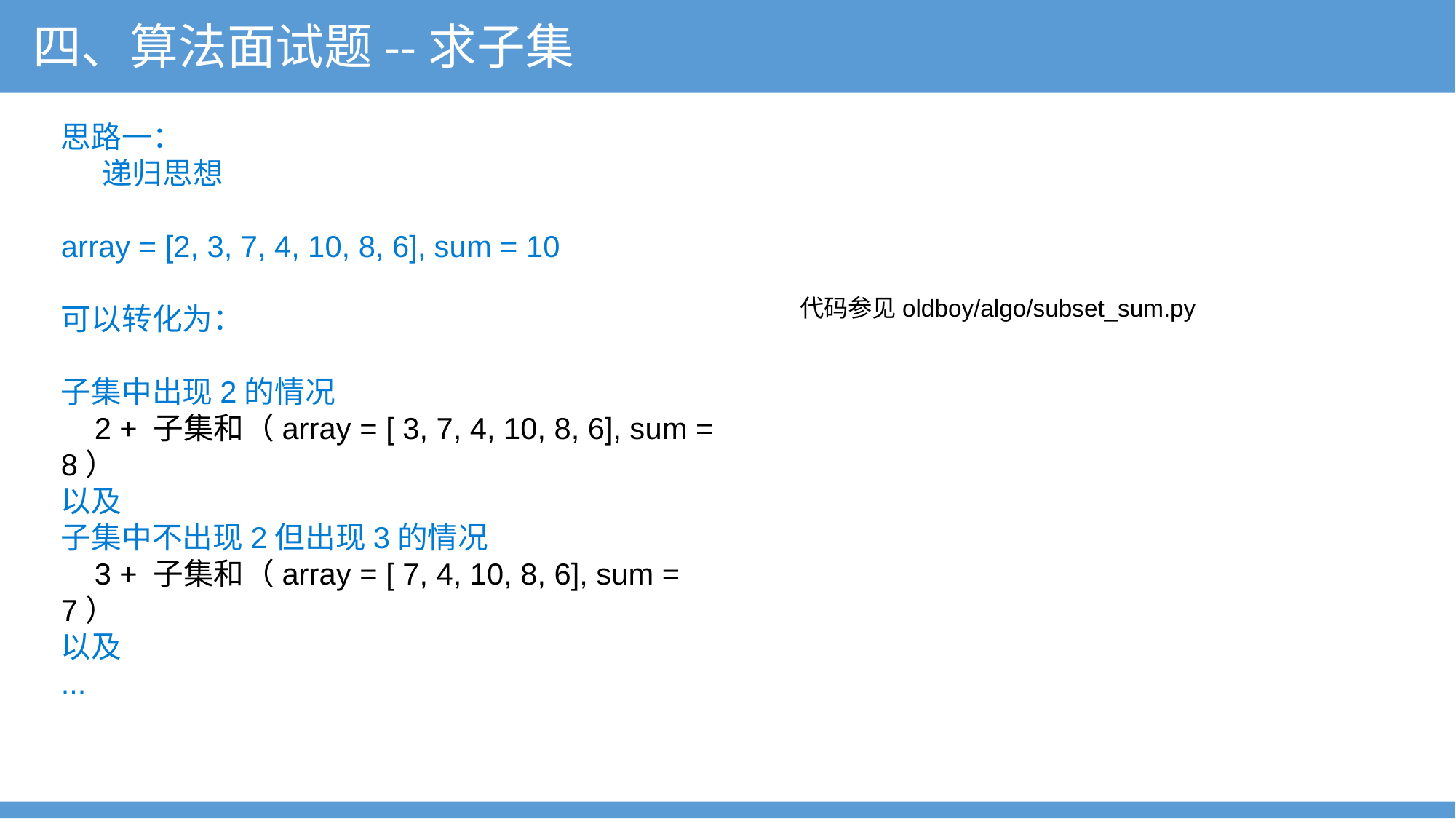

四、算法面试题--求子集

思路一：
     递归思想

array = [2, 3, 7, 4, 10, 8, 6], sum = 10

可以转化为：

子集中出现2的情况
    2 + 子集和（array = [ 3, 7, 4, 10, 8, 6], sum = 8）
以及
子集中不出现2但出现3的情况
    3 + 子集和（array = [ 7, 4, 10, 8, 6], sum = 7）
以及
...

代码参见oldboy/algo/subset_sum.py